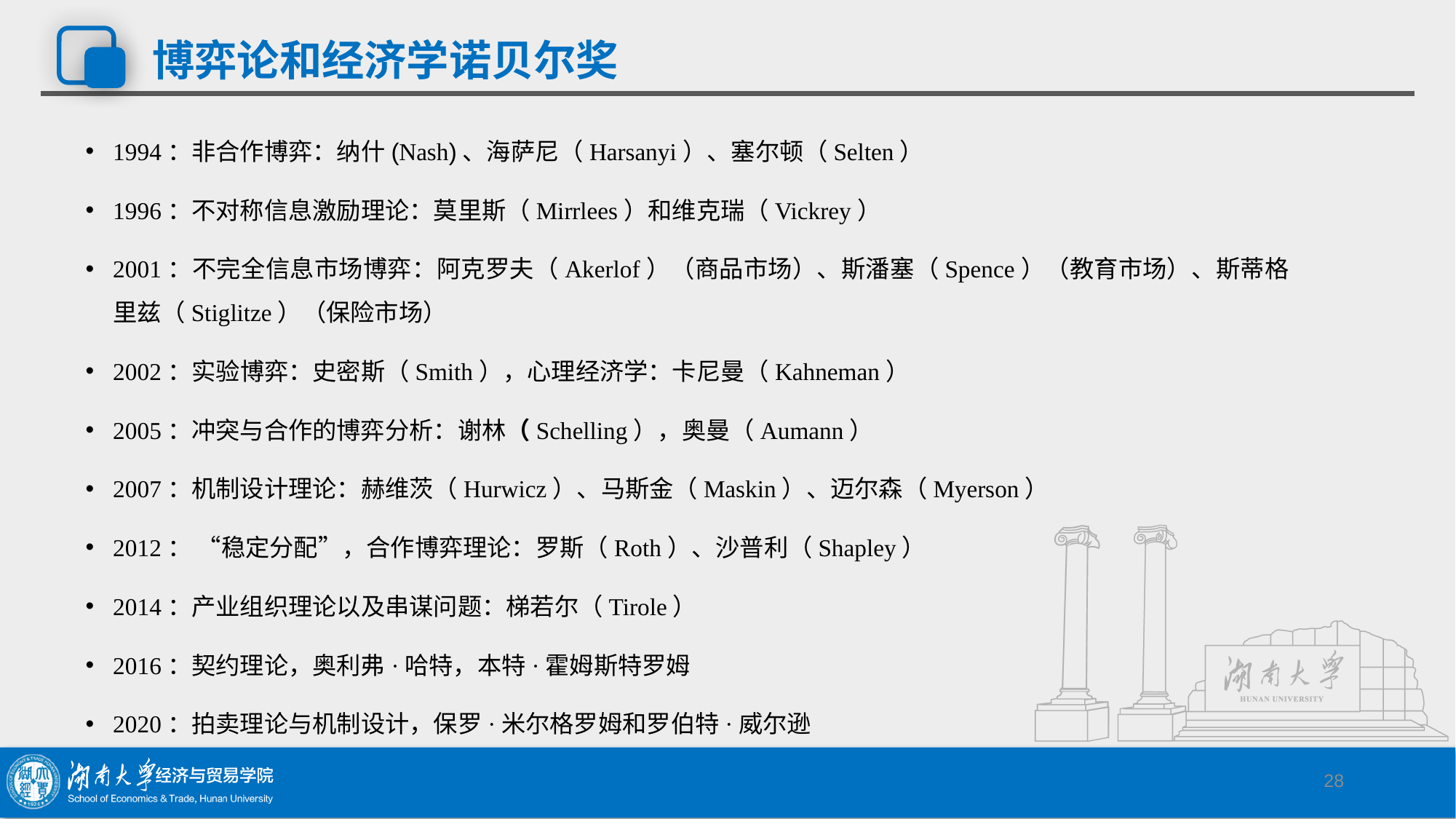

# 博弈论和经济学诺贝尔奖
1994：非合作博弈：纳什(Nash)、海萨尼（Harsanyi）、塞尔顿（Selten）
1996：不对称信息激励理论：莫里斯（Mirrlees）和维克瑞（Vickrey）
2001：不完全信息市场博弈：阿克罗夫（Akerlof）（商品市场）、斯潘塞（Spence）（教育市场）、斯蒂格里兹（Stiglitze）（保险市场）
2002：实验博弈：史密斯（Smith），心理经济学：卡尼曼（Kahneman）
2005：冲突与合作的博弈分析：谢林（Schelling），奥曼（Aumann）
2007：机制设计理论：赫维茨（Hurwicz）、马斯金（Maskin）、迈尔森（Myerson）
2012： “稳定分配”，合作博弈理论：罗斯（Roth）、沙普利（Shapley）
2014：产业组织理论以及串谋问题：梯若尔（Tirole）
2016：契约理论，奥利弗·哈特，本特·霍姆斯特罗姆
2020：拍卖理论与机制设计，保罗·米尔格罗姆和罗伯特·威尔逊